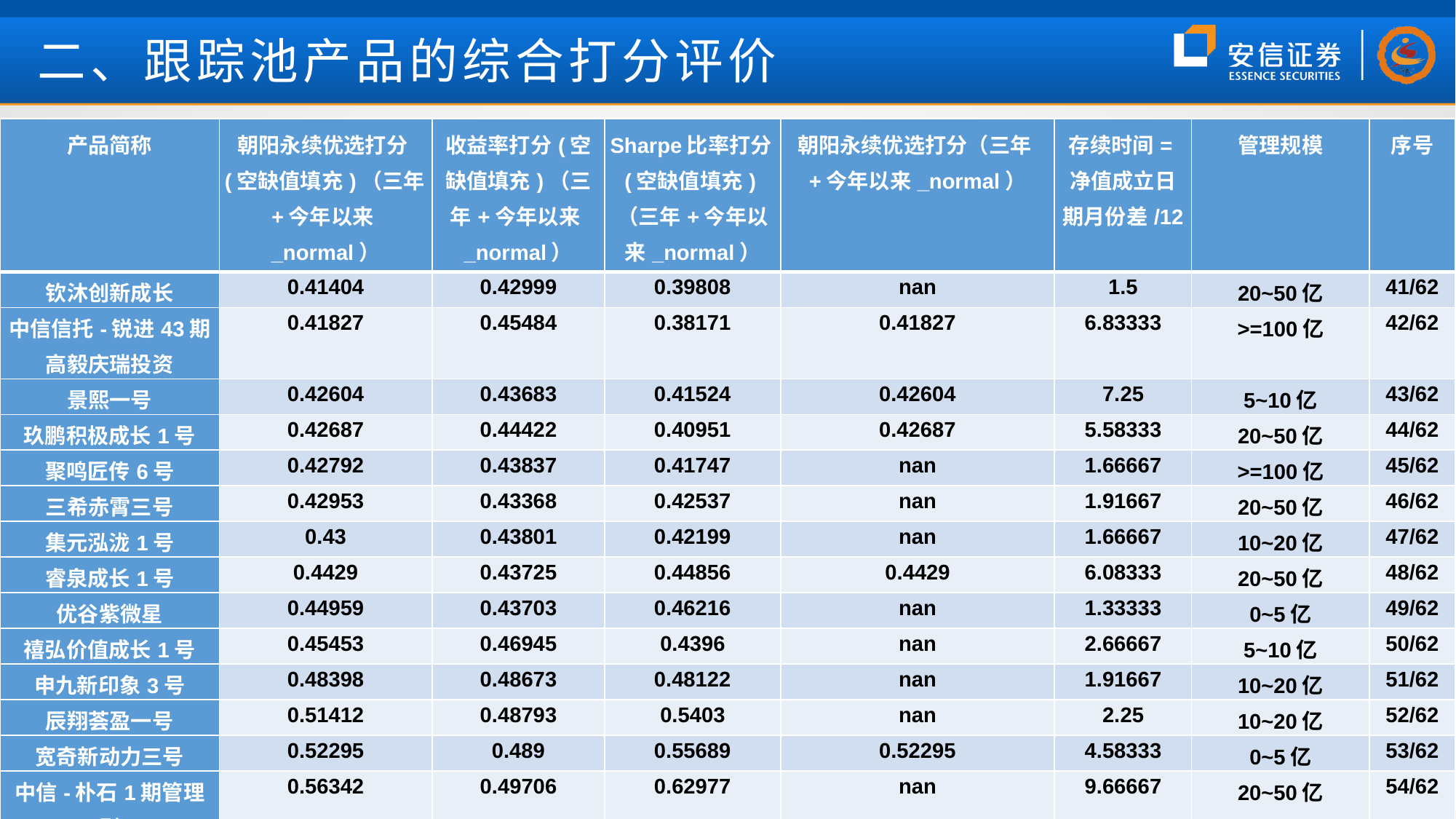

二、跟踪池产品的综合打分评价
| 产品简称 | 朝阳永续优选打分(空缺值填充)（三年+今年以来\_normal） | 收益率打分(空缺值填充)（三年+今年以来\_normal） | Sharpe比率打分(空缺值填充)（三年+今年以来\_normal） | 朝阳永续优选打分（三年+今年以来\_normal） | 存续时间=净值成立日期月份差/12 | 管理规模 | 序号 |
| --- | --- | --- | --- | --- | --- | --- | --- |
| 钦沐创新成长 | 0.41404 | 0.42999 | 0.39808 | nan | 1.5 | 20~50亿 | 41/62 |
| 中信信托-锐进43期高毅庆瑞投资 | 0.41827 | 0.45484 | 0.38171 | 0.41827 | 6.83333 | >=100亿 | 42/62 |
| 景熙一号 | 0.42604 | 0.43683 | 0.41524 | 0.42604 | 7.25 | 5~10亿 | 43/62 |
| 玖鹏积极成长1号 | 0.42687 | 0.44422 | 0.40951 | 0.42687 | 5.58333 | 20~50亿 | 44/62 |
| 聚鸣匠传6号 | 0.42792 | 0.43837 | 0.41747 | nan | 1.66667 | >=100亿 | 45/62 |
| 三希赤霄三号 | 0.42953 | 0.43368 | 0.42537 | nan | 1.91667 | 20~50亿 | 46/62 |
| 集元泓泷1号 | 0.43 | 0.43801 | 0.42199 | nan | 1.66667 | 10~20亿 | 47/62 |
| 睿泉成长1号 | 0.4429 | 0.43725 | 0.44856 | 0.4429 | 6.08333 | 20~50亿 | 48/62 |
| 优谷紫微星 | 0.44959 | 0.43703 | 0.46216 | nan | 1.33333 | 0~5亿 | 49/62 |
| 禧弘价值成长1号 | 0.45453 | 0.46945 | 0.4396 | nan | 2.66667 | 5~10亿 | 50/62 |
| 申九新印象3号 | 0.48398 | 0.48673 | 0.48122 | nan | 1.91667 | 10~20亿 | 51/62 |
| 辰翔荟盈一号 | 0.51412 | 0.48793 | 0.5403 | nan | 2.25 | 10~20亿 | 52/62 |
| 宽奇新动力三号 | 0.52295 | 0.489 | 0.55689 | 0.52295 | 4.58333 | 0~5亿 | 53/62 |
| 中信-朴石1期管理型 | 0.56342 | 0.49706 | 0.62977 | nan | 9.66667 | 20~50亿 | 54/62 |
| 泾溪初代火影 | 0.5909 | 0.57465 | 0.60716 | nan | 1.16667 | 20~50亿 | 55/62 |